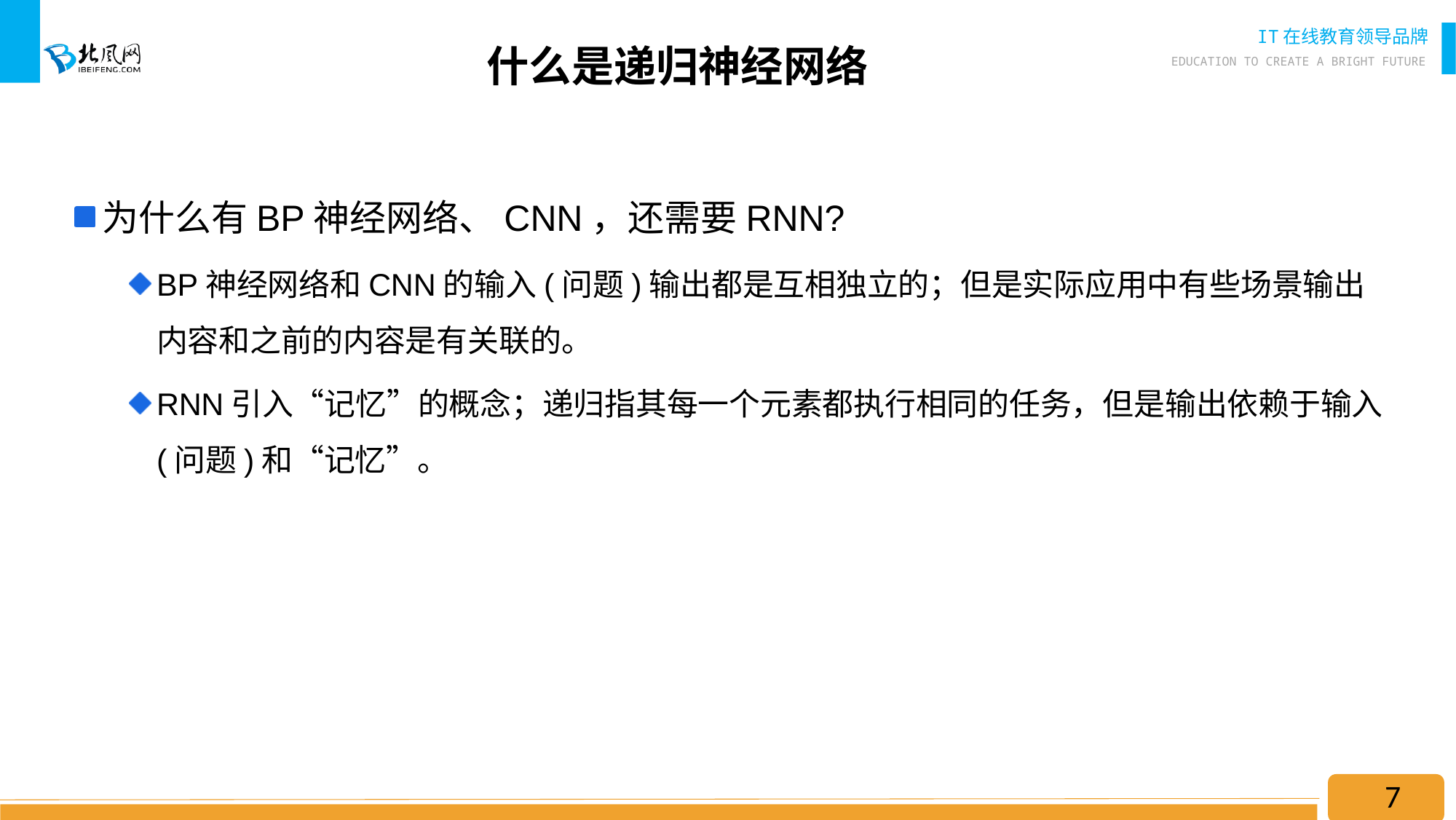

# 什么是递归神经网络
为什么有BP神经网络、CNN，还需要RNN?
BP神经网络和CNN的输入(问题)输出都是互相独立的；但是实际应用中有些场景输出内容和之前的内容是有关联的。
RNN引入“记忆”的概念；递归指其每一个元素都执行相同的任务，但是输出依赖于输入(问题)和“记忆”。